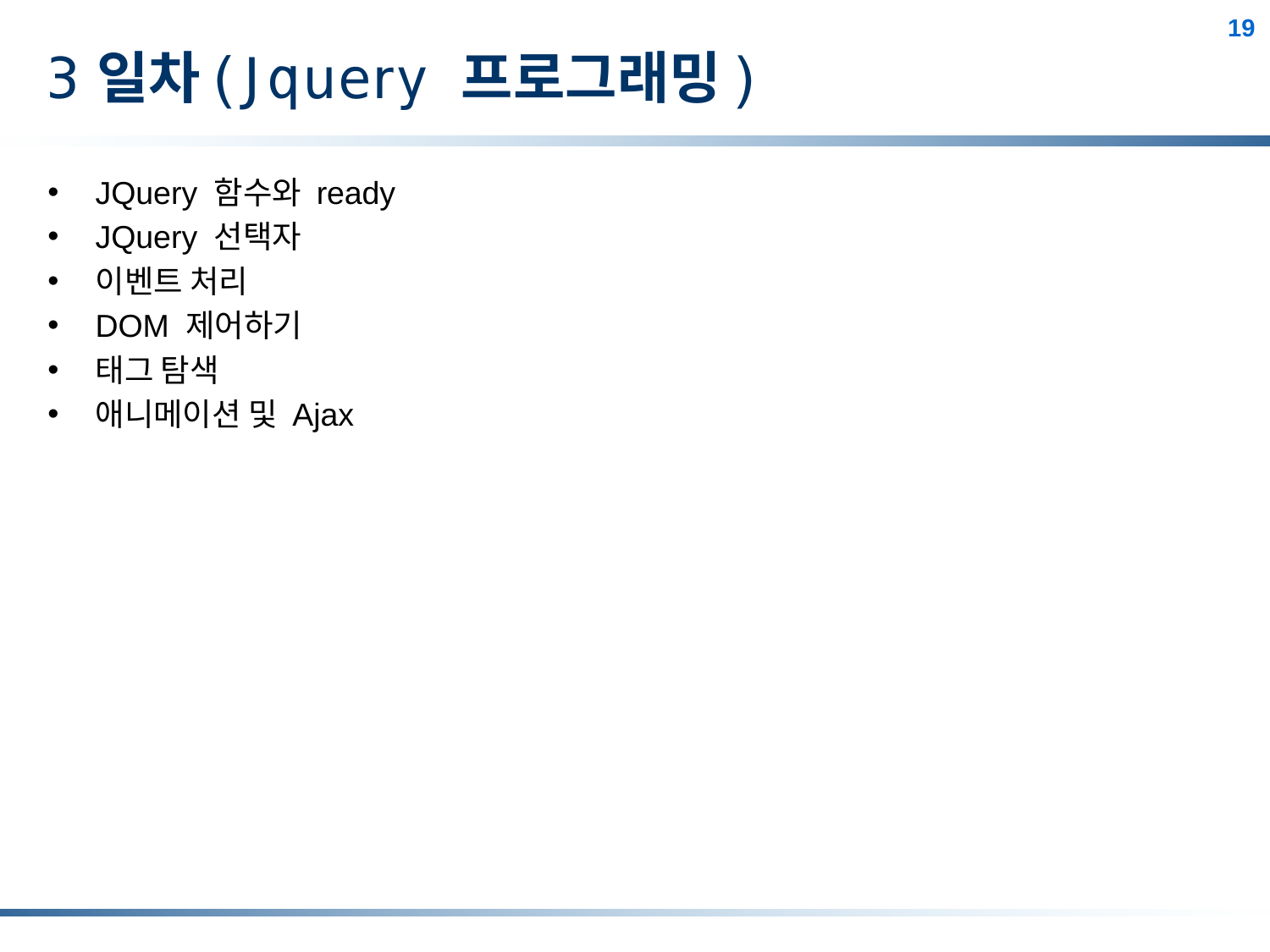

# 3일차(Jquery 프로그래밍)
JQuery 함수와 ready
JQuery 선택자
이벤트 처리
DOM 제어하기
태그 탐색
애니메이션 및 Ajax
19